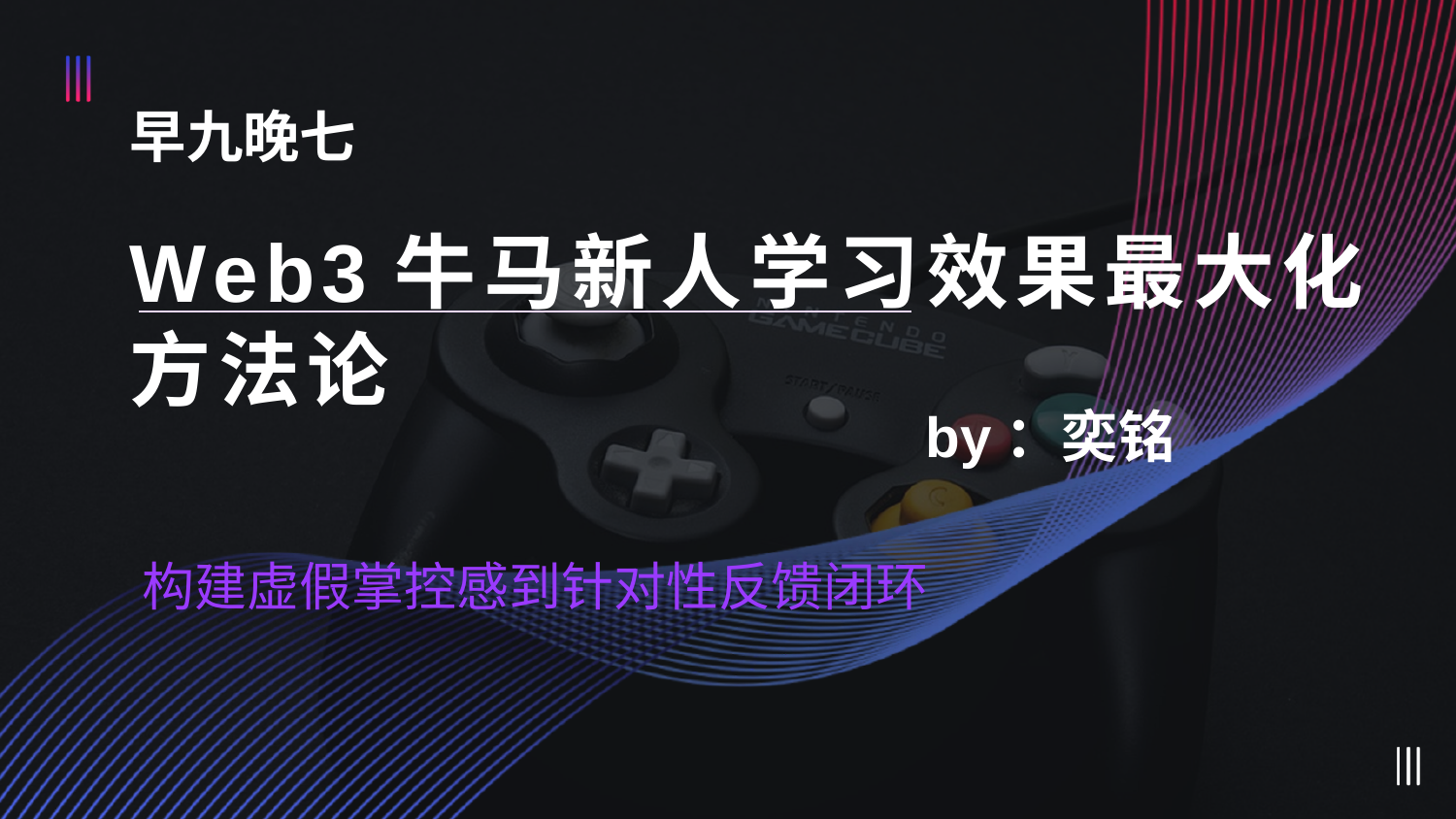

早九晚七
Web3牛马新人学习效果最大化方法论

by：奕铭
构建虚假掌控感到针对性反馈闭环